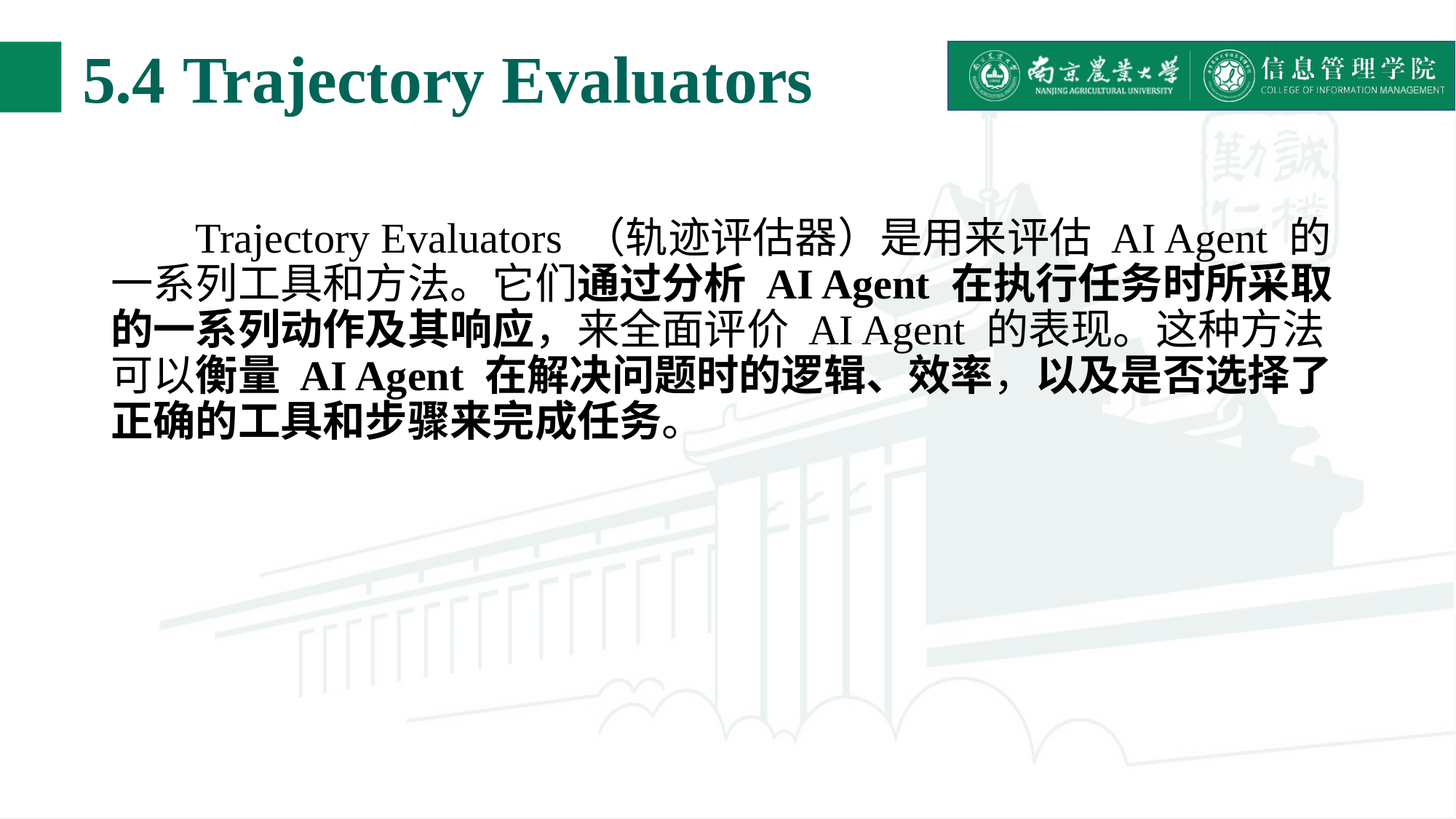

5.4 Trajectory Evaluators
        Trajectory Evaluators （轨迹评估器）是用来评估 AI Agent 的一系列工具和方法。它们通过分析 AI Agent 在执行任务时所采取的一系列动作及其响应，来全面评价 AI Agent 的表现。这种方法可以衡量 AI Agent 在解决问题时的逻辑、效率，以及是否选择了正确的工具和步骤来完成任务。